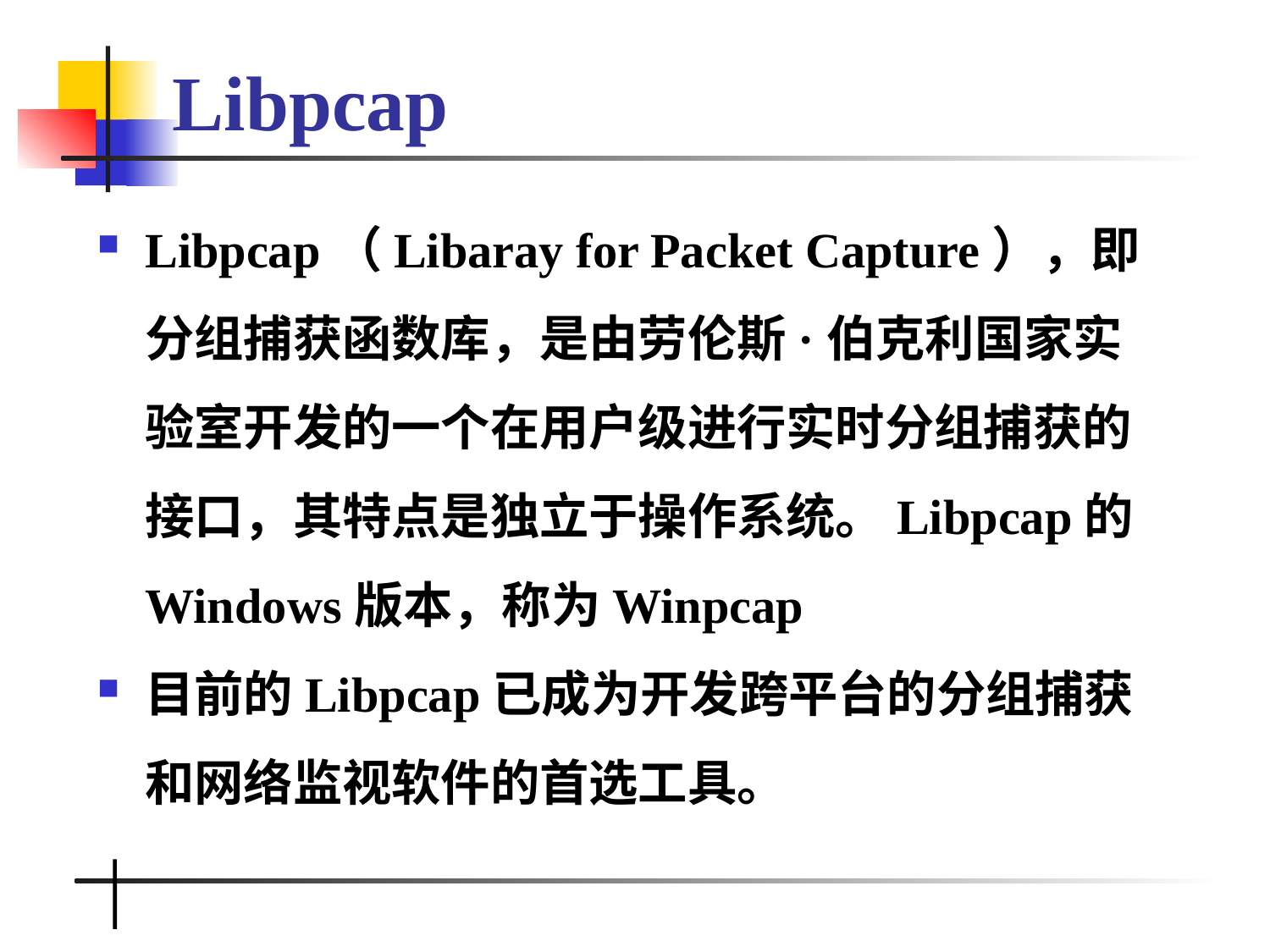

# Libpcap
Libpcap（Libaray for Packet Capture），即分组捕获函数库，是由劳伦斯·伯克利国家实验室开发的一个在用户级进行实时分组捕获的接口，其特点是独立于操作系统。Libpcap的Windows版本，称为Winpcap
目前的Libpcap已成为开发跨平台的分组捕获和网络监视软件的首选工具。